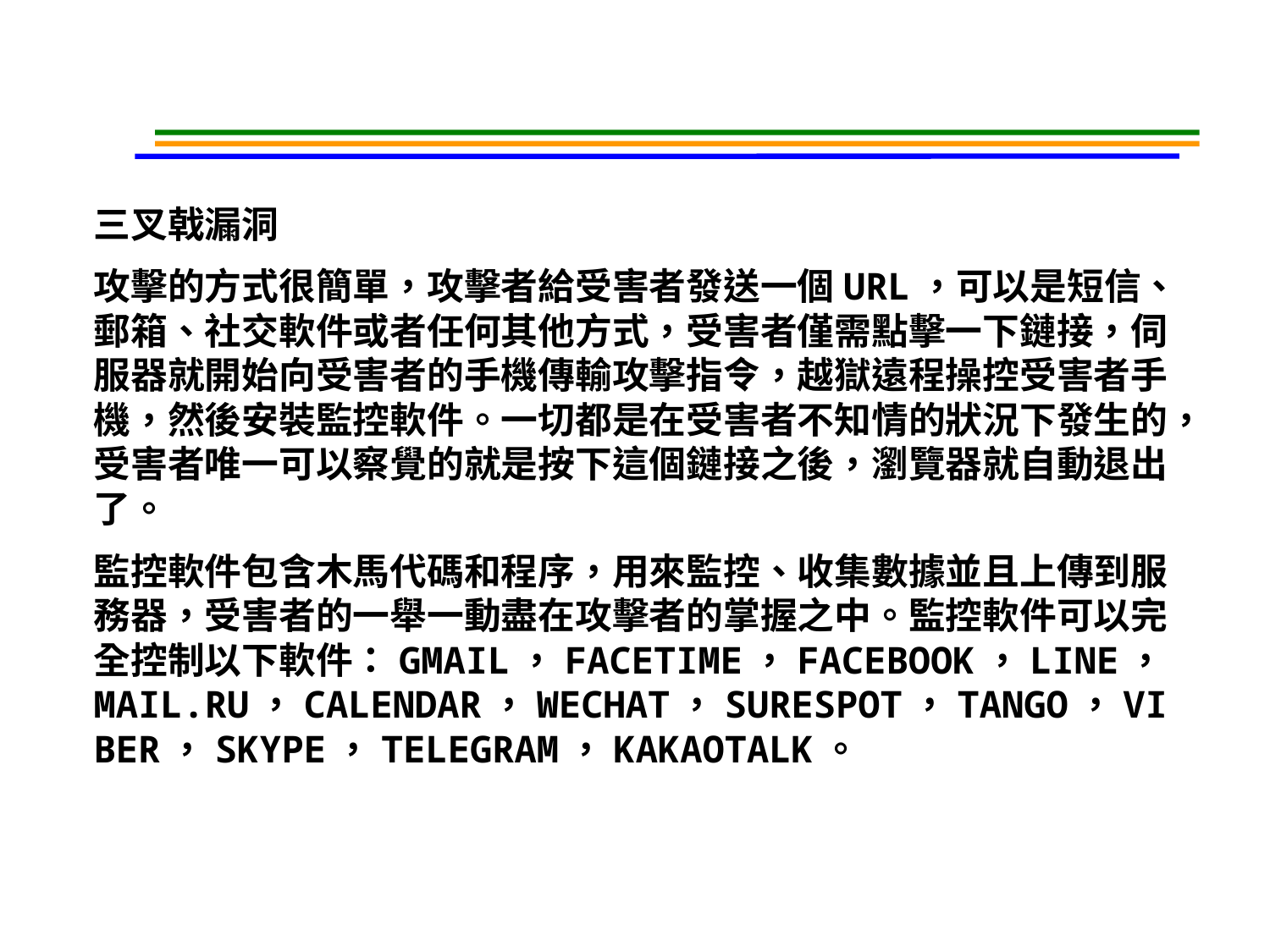

三叉戟漏洞
攻擊的方式很簡單，攻擊者給受害者發送一個URL，可以是短信、郵箱、社交軟件或者任何其他方式，受害者僅需點擊一下鏈接，伺服器就開始向受害者的手機傳輸攻擊指令，越獄遠程操控受害者手機，然後安裝監控軟件。一切都是在受害者不知情的狀況下發生的，受害者唯一可以察覺的就是按下這個鏈接之後，瀏覽器就自動退出了。
監控軟件包含木馬代碼和程序，用來監控、收集數據並且上傳到服務器，受害者的一舉一動盡在攻擊者的掌握之中。監控軟件可以完全控制以下軟件：GMAIL，FACETIME，FACEBOOK，LINE，MAIL.RU，CALENDAR，WECHAT，SURESPOT，TANGO，VIBER，SKYPE，TELEGRAM，KAKAOTALK。